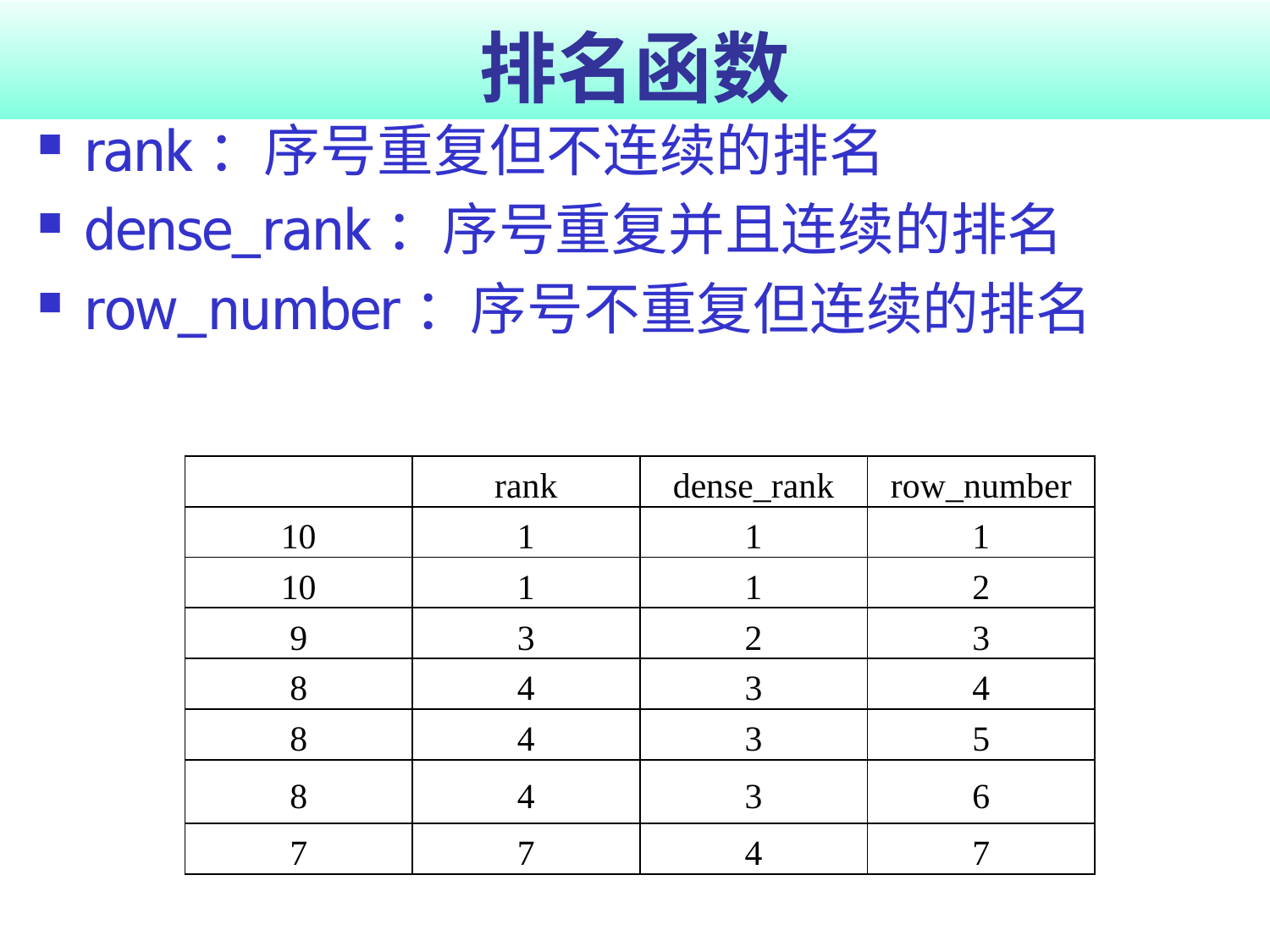

# 排名函数
rank：序号重复但不连续的排名
dense_rank：序号重复并且连续的排名
row_number：序号不重复但连续的排名
|  | rank | dense\_rank | row\_number |
| --- | --- | --- | --- |
| 10 | 1 | 1 | 1 |
| 10 | 1 | 1 | 2 |
| 9 | 3 | 2 | 3 |
| 8 | 4 | 3 | 4 |
| 8 | 4 | 3 | 5 |
| 8 | 4 | 3 | 6 |
| 7 | 7 | 4 | 7 |